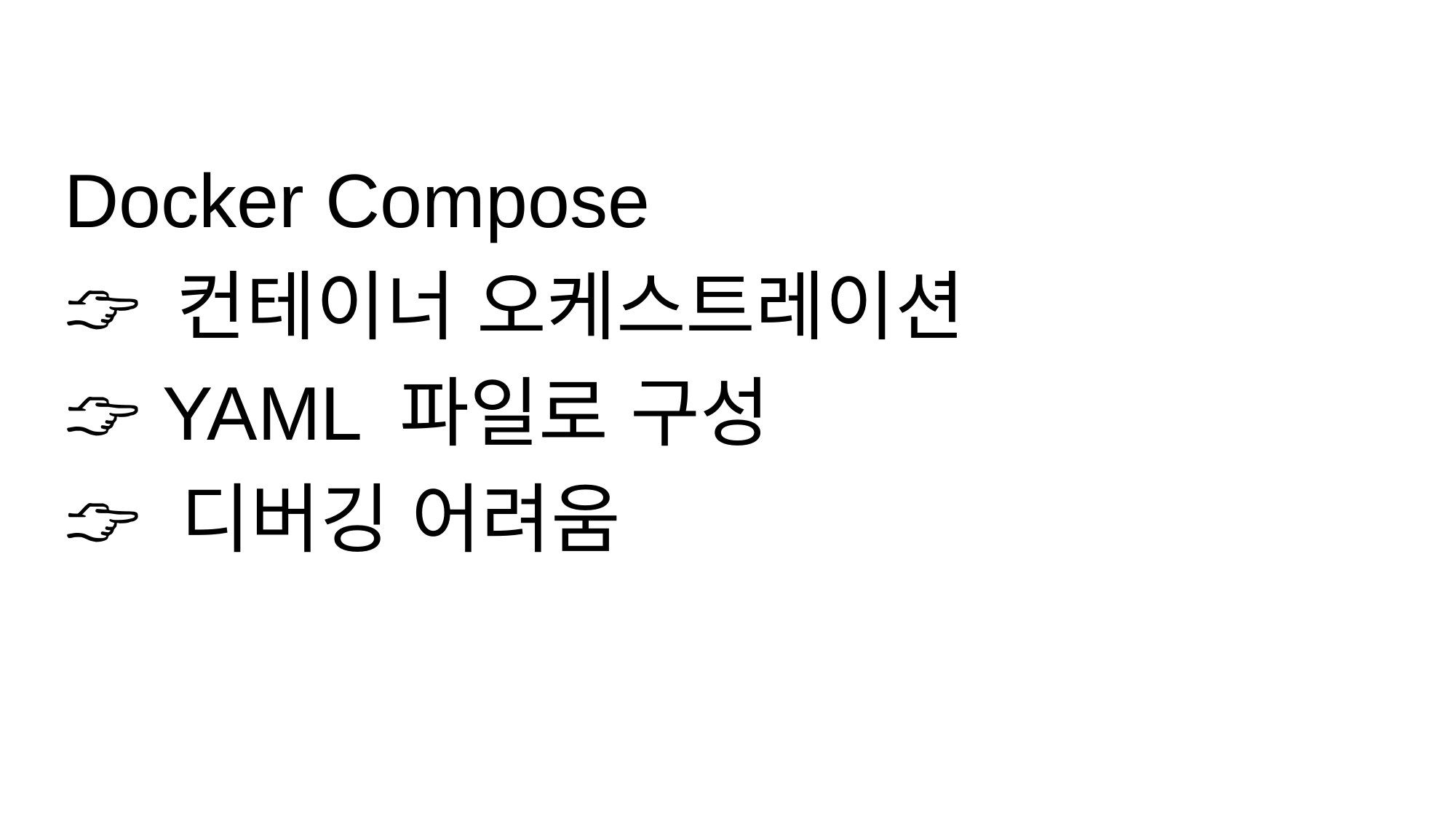

Docker Compose
👉 컨테이너 오케스트레이션
👉 YAML 파일로 구성
👉 디버깅 어려움